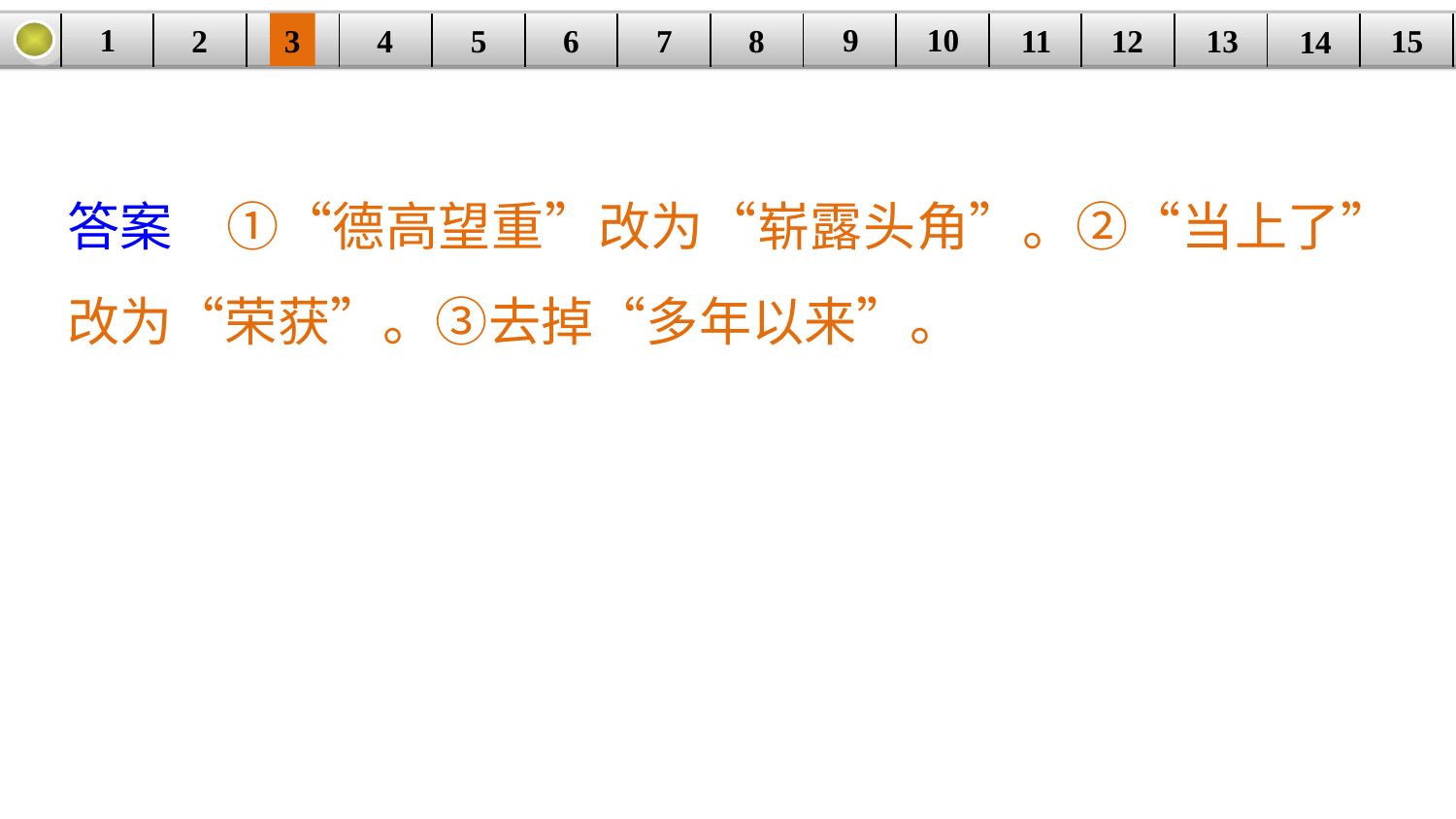

9
10
1
3
4
5
6
8
11
2
12
15
|  |  |  |  |  |  |  |  |  |  |  |  |  |  |  |
| --- | --- | --- | --- | --- | --- | --- | --- | --- | --- | --- | --- | --- | --- | --- |
7
13
14

答案　①“德高望重”改为“崭露头角”。②“当上了”改为“荣获”。③去掉“多年以来”。